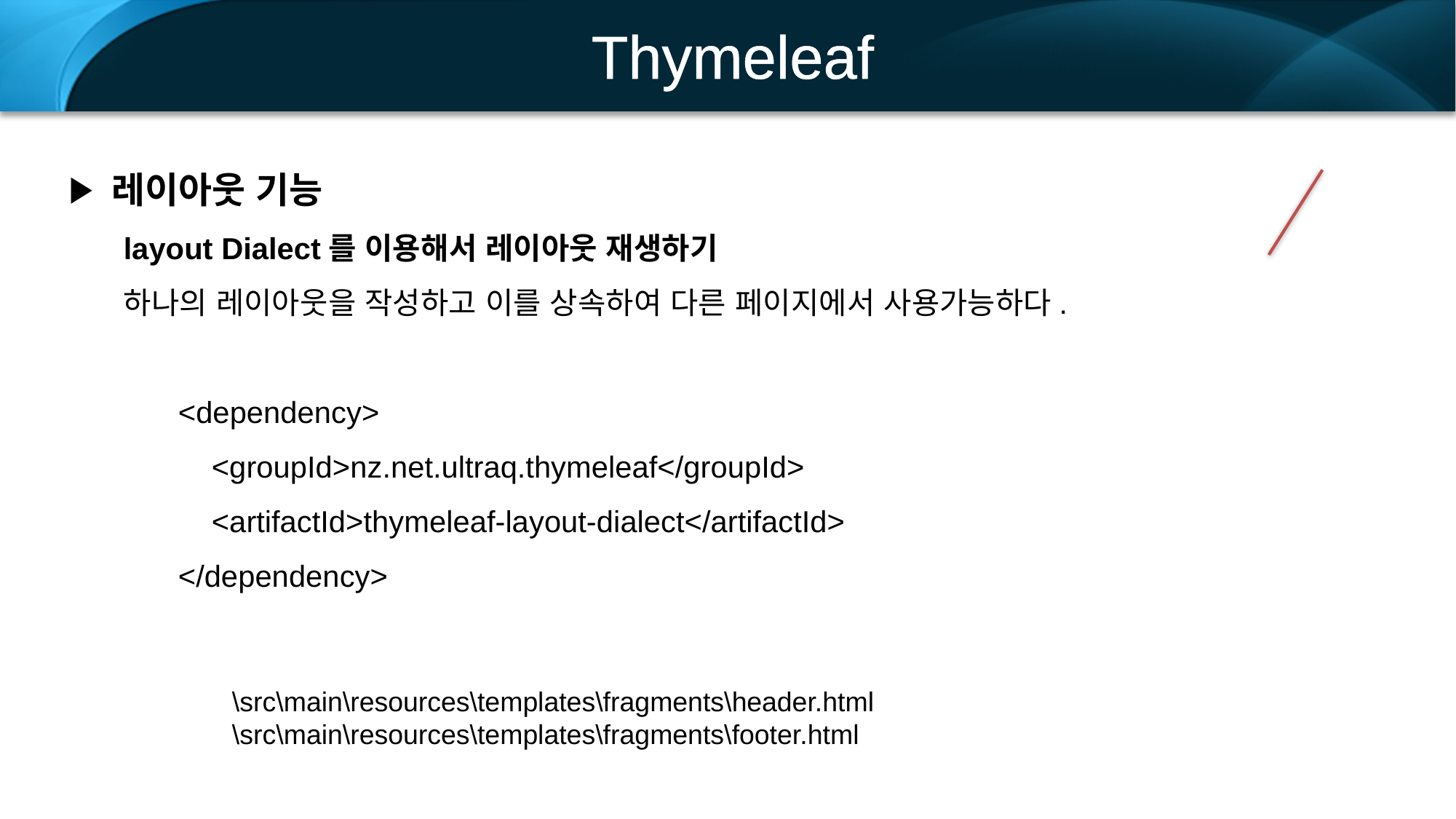

Thymeleaf
레이아웃 기능
layout Dialect를 이용해서 레이아웃 재생하기
하나의 레이아웃을 작성하고 이를 상속하여 다른 페이지에서 사용가능하다.

<dependency>
    <groupId>nz.net.ultraq.thymeleaf</groupId>
    <artifactId>thymeleaf-layout-dialect</artifactId>
</dependency>

\src\main\resources\templates\fragments\header.html
\src\main\resources\templates\fragments\footer.html